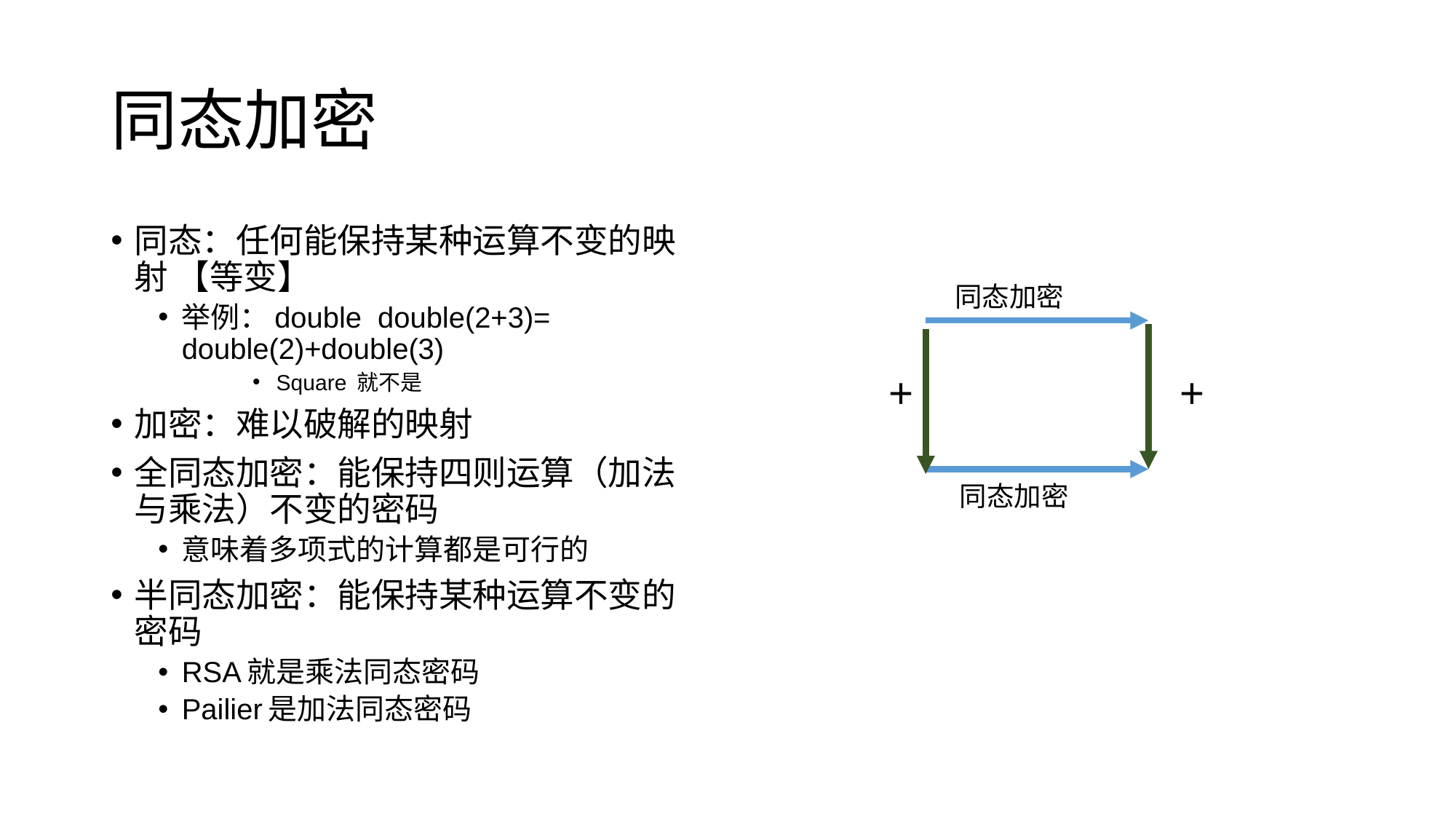

# 同态加密
同态：任何能保持某种运算不变的映射 【等变】
举例：double  double(2+3)= double(2)+double(3)
Square 就不是
加密：难以破解的映射
全同态加密：能保持四则运算（加法与乘法）不变的密码
意味着多项式的计算都是可行的
半同态加密：能保持某种运算不变的密码
RSA就是乘法同态密码
Pailier是加法同态密码
同态加密
+
+
同态加密